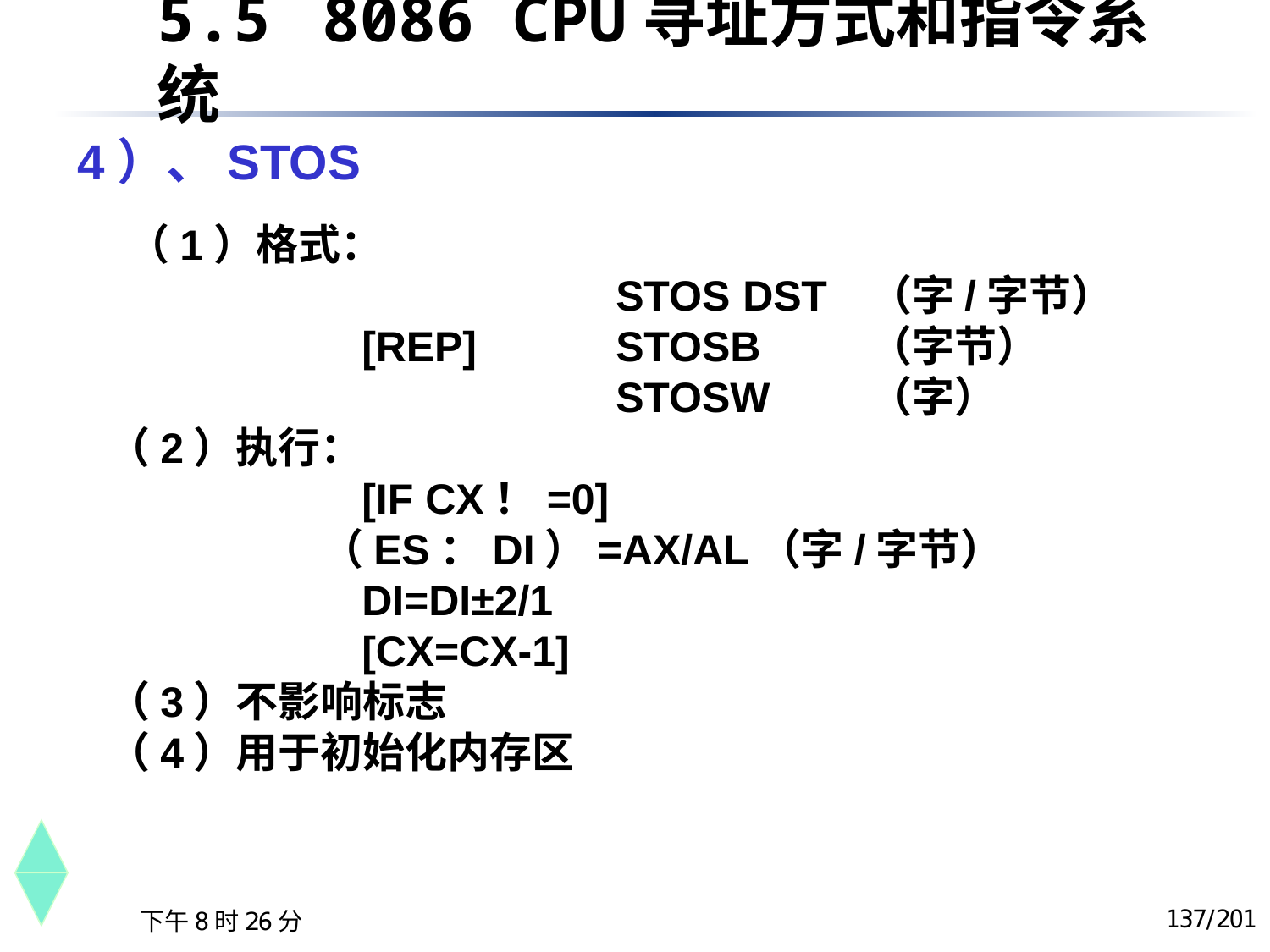

5.5	 8086 CPU寻址方式和指令系统
# 4）、STOS
 （1）格式：
				STOS	DST 	（字/字节）
		[REP]		STOSB	（字节）
				STOSW	（字）
（2）执行：
		[IF CX！=0]
	        （ES：DI）=AX/AL（字/字节）
		DI=DI±2/1
		[CX=CX-1]
（3）不影响标志
（4）用于初始化内存区
137/201
下午8时26分